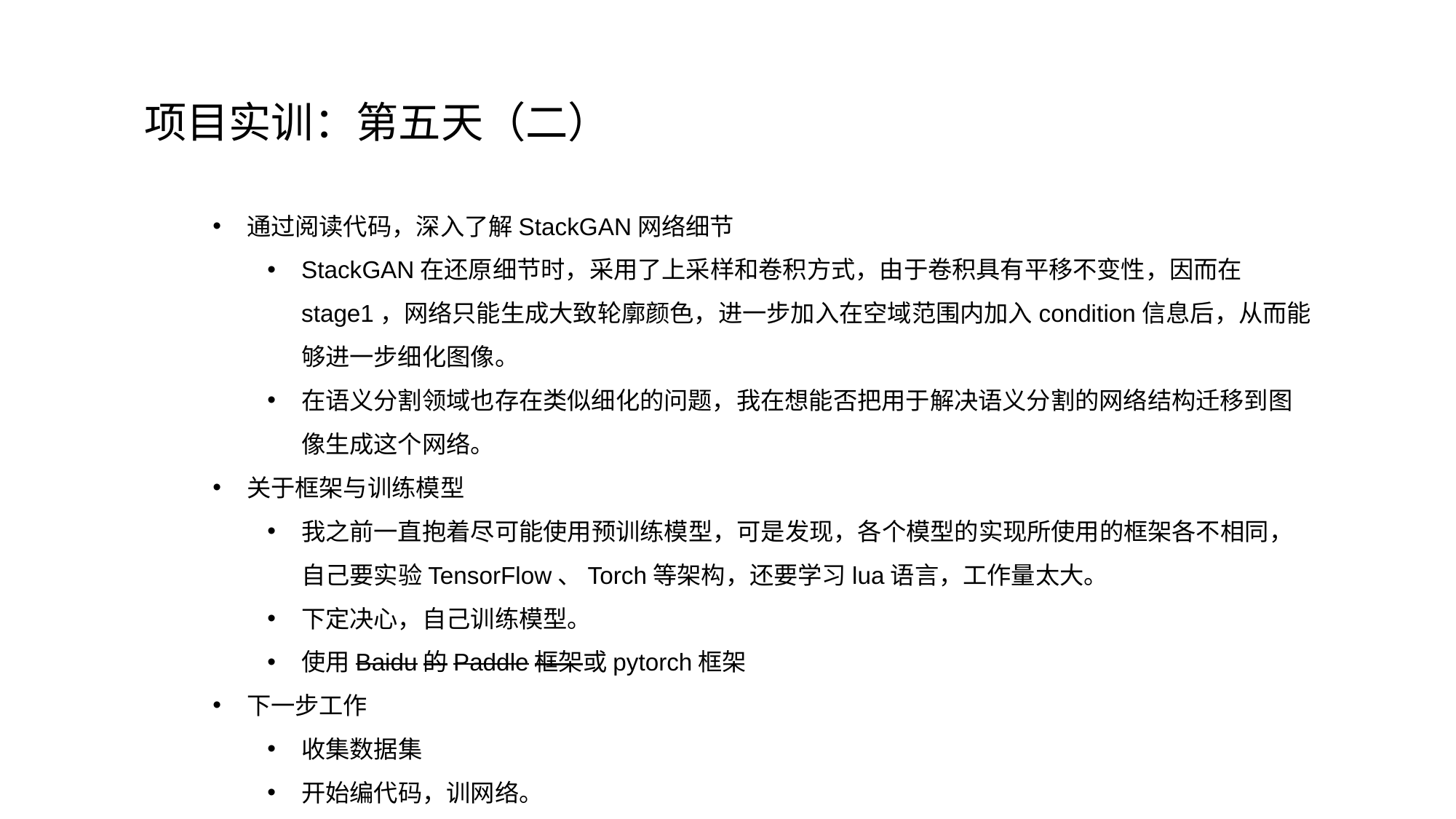

项目实训：第五天（二）
通过阅读代码，深入了解StackGAN网络细节
StackGAN在还原细节时，采用了上采样和卷积方式，由于卷积具有平移不变性，因而在stage1，网络只能生成大致轮廓颜色，进一步加入在空域范围内加入condition信息后，从而能够进一步细化图像。
在语义分割领域也存在类似细化的问题，我在想能否把用于解决语义分割的网络结构迁移到图像生成这个网络。
关于框架与训练模型
我之前一直抱着尽可能使用预训练模型，可是发现，各个模型的实现所使用的框架各不相同，自己要实验TensorFlow、Torch等架构，还要学习lua语言，工作量太大。
下定决心，自己训练模型。
使用Baidu的Paddle框架或pytorch框架
下一步工作
收集数据集
开始编代码，训网络。